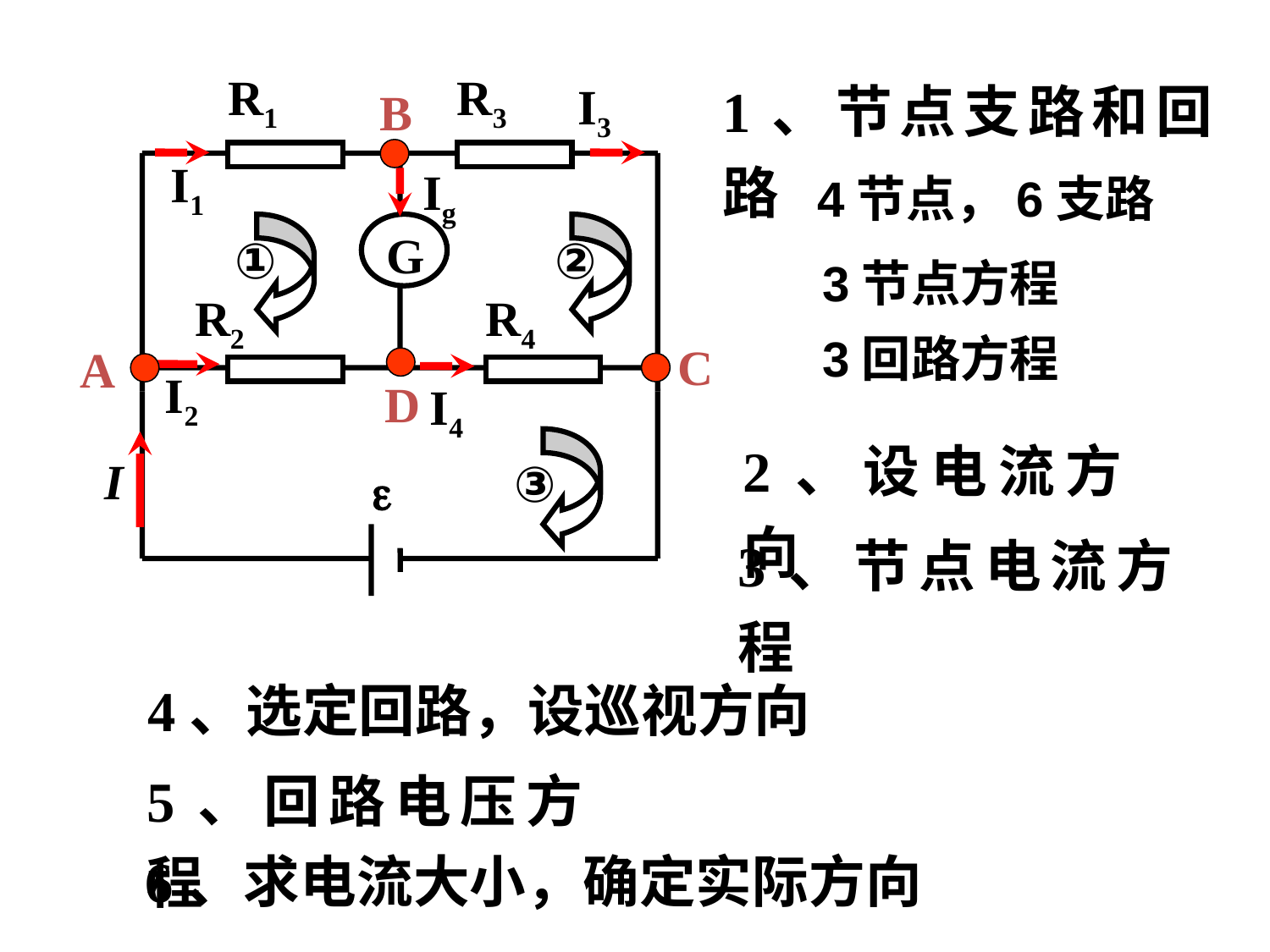

1、节点支路和回路
R1
R3
I3
B

I1
Ig
4节点，6支路

G

①
②
3节点方程
R2
R4
3回路方程
C
A

I2

D
I4
2、设电流方向

I
③
ε
3、节点电流方程

4、选定回路，设巡视方向
5、回路电压方程
6、求电流大小，确定实际方向